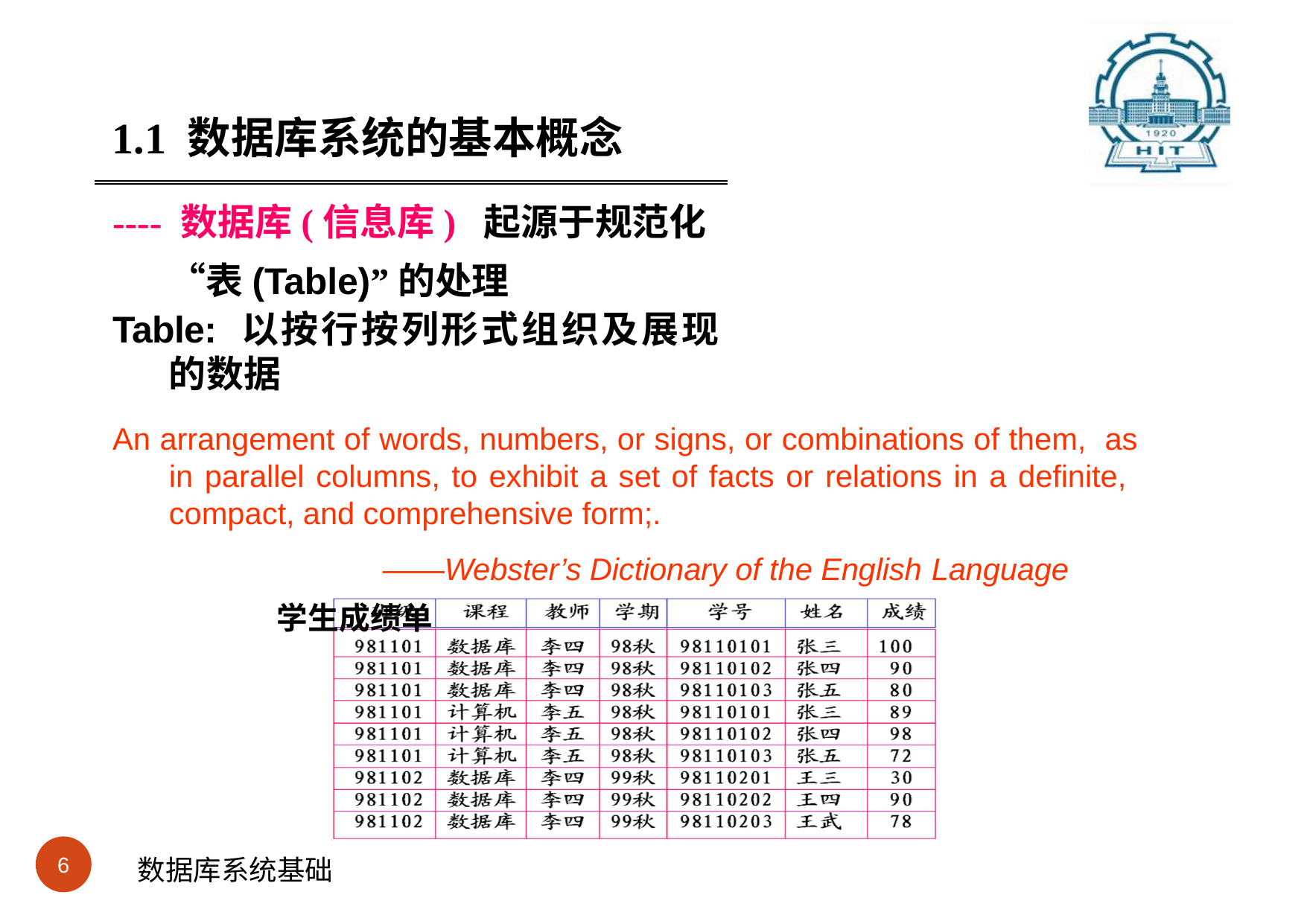

#
1.1 数据库系统的基本概念
---- 数据库(信息库)  起源于规范化“表(Table)”的处理
Table: 以按行按列形式组织及展现的数据
An arrangement of words, numbers, or signs, or combinations of them,  as in parallel columns, to exhibit a set of facts or relations in a definite,  compact, and comprehensive form;.
——Webster’s Dictionary of the English Language
学生成绩单